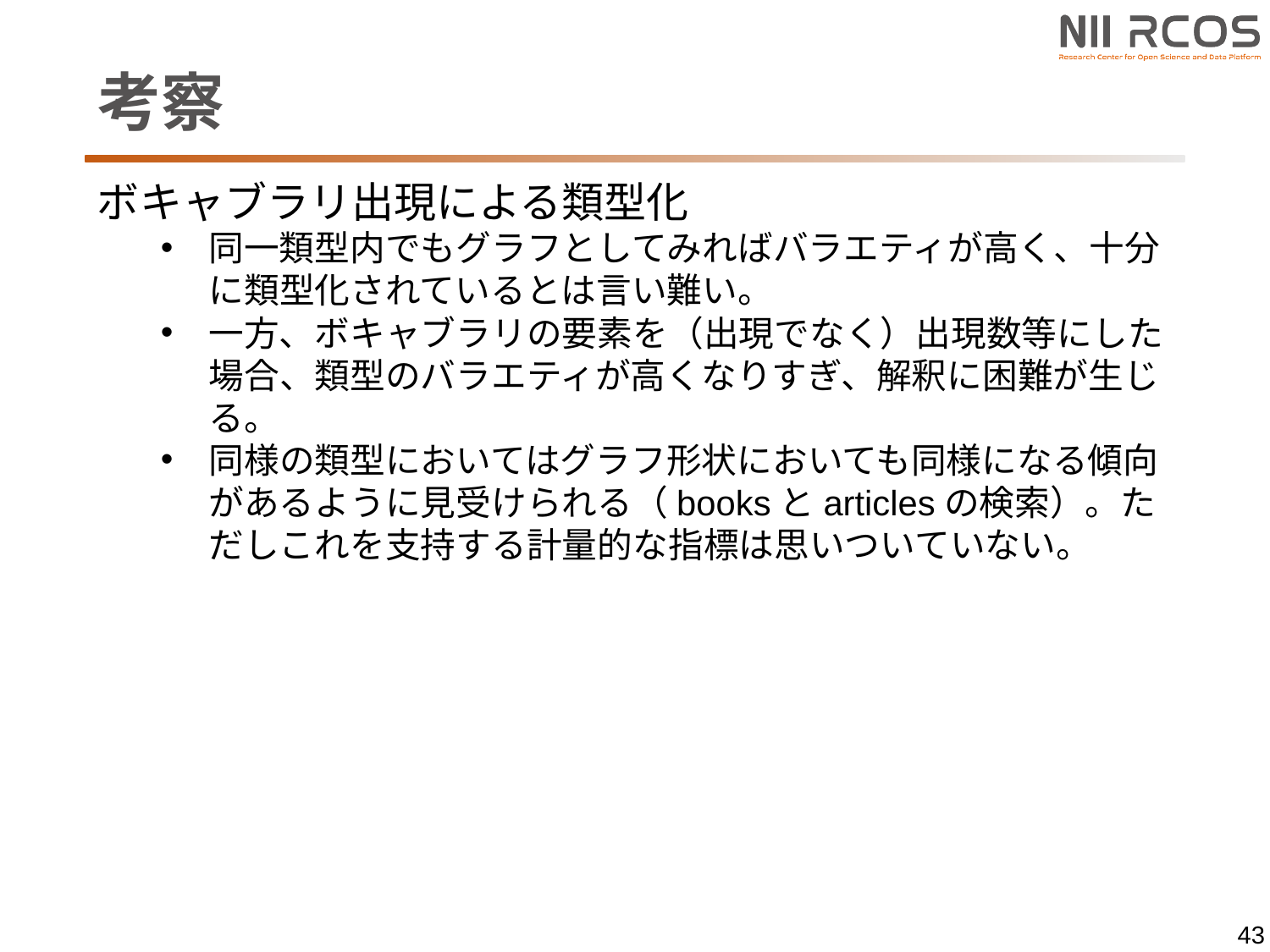

# 考察
ボキャブラリ出現による類型化
同一類型内でもグラフとしてみればバラエティが高く、十分に類型化されているとは言い難い。
一方、ボキャブラリの要素を（出現でなく）出現数等にした場合、類型のバラエティが高くなりすぎ、解釈に困難が生じる。
同様の類型においてはグラフ形状においても同様になる傾向があるように見受けられる（booksとarticlesの検索）。ただしこれを支持する計量的な指標は思いついていない。
43